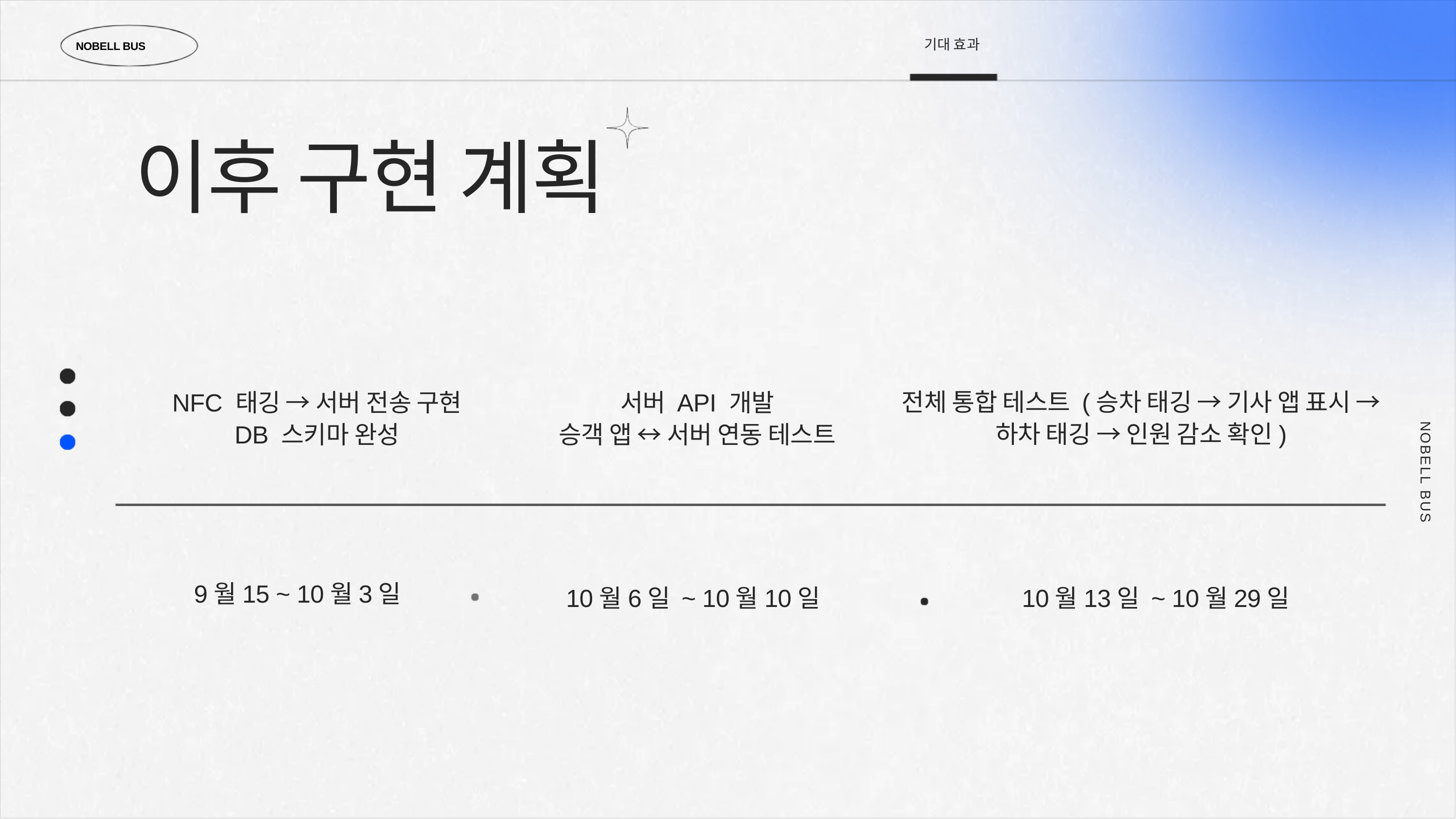

기대 효과

NOBELL BUS

이후 구현 계획

전체 통합 테스트 (승차 태깅 → 기사 앱 표시 → 하차 태깅 → 인원 감소 확인)

NFC 태깅 → 서버 전송 구현
DB 스키마 완성

서버 API 개발
승객 앱 ↔ 서버 연동 테스트

NOBELL BUS

9월15 ~ 10월3일

10월6일 ~ 10월10일

10월13일 ~ 10월29일